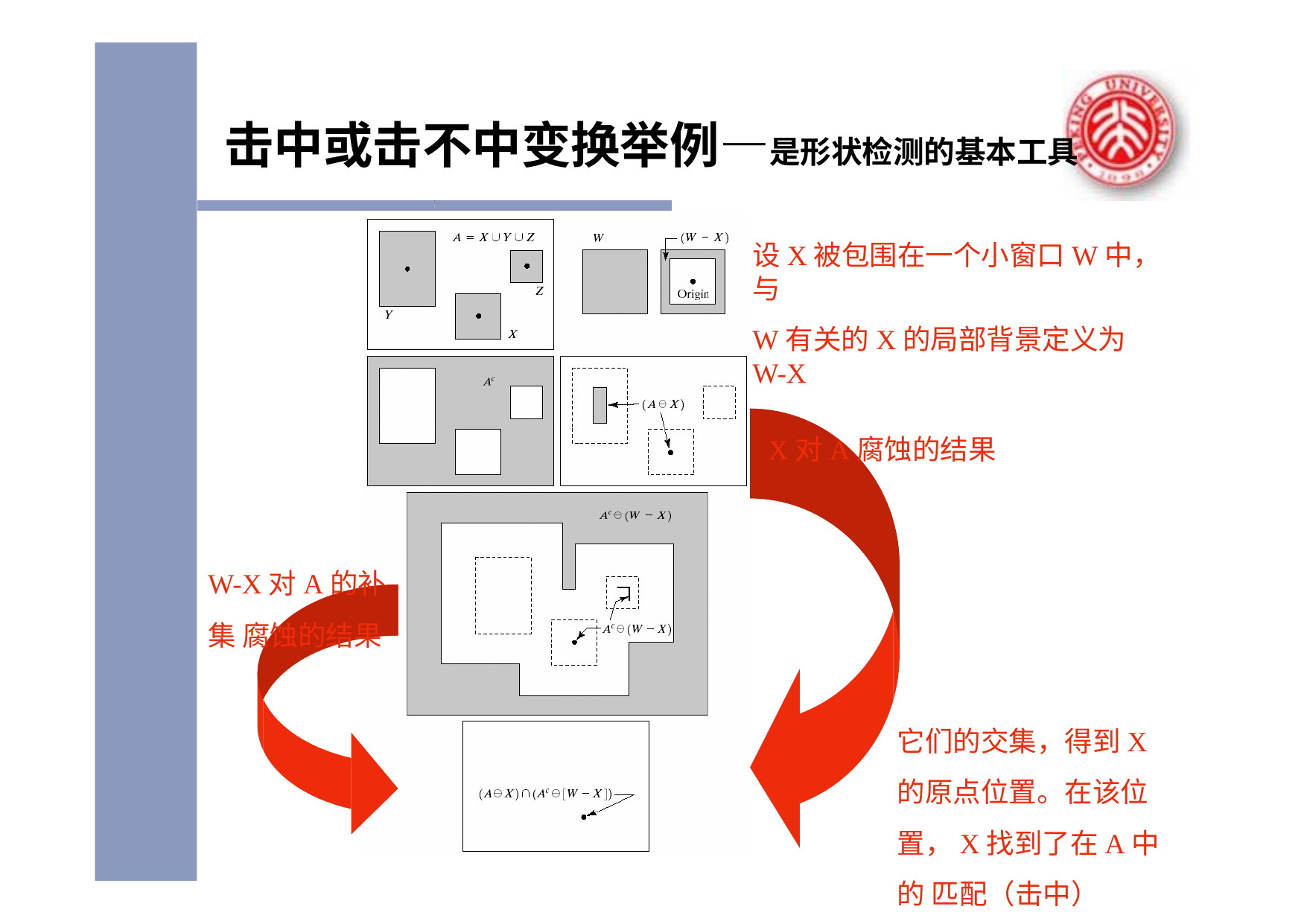

# 击中或击不中变换举例—是形状检测的基本工具

设X被包围在一个小窗口W中，与
W有关的X的局部背景定义为W-X

X对A腐蚀的结果

W-X对A的补集 腐蚀的结果

它们的交集，得到X 的原点位置。在该位 置，X找到了在A中的 匹配（击中）